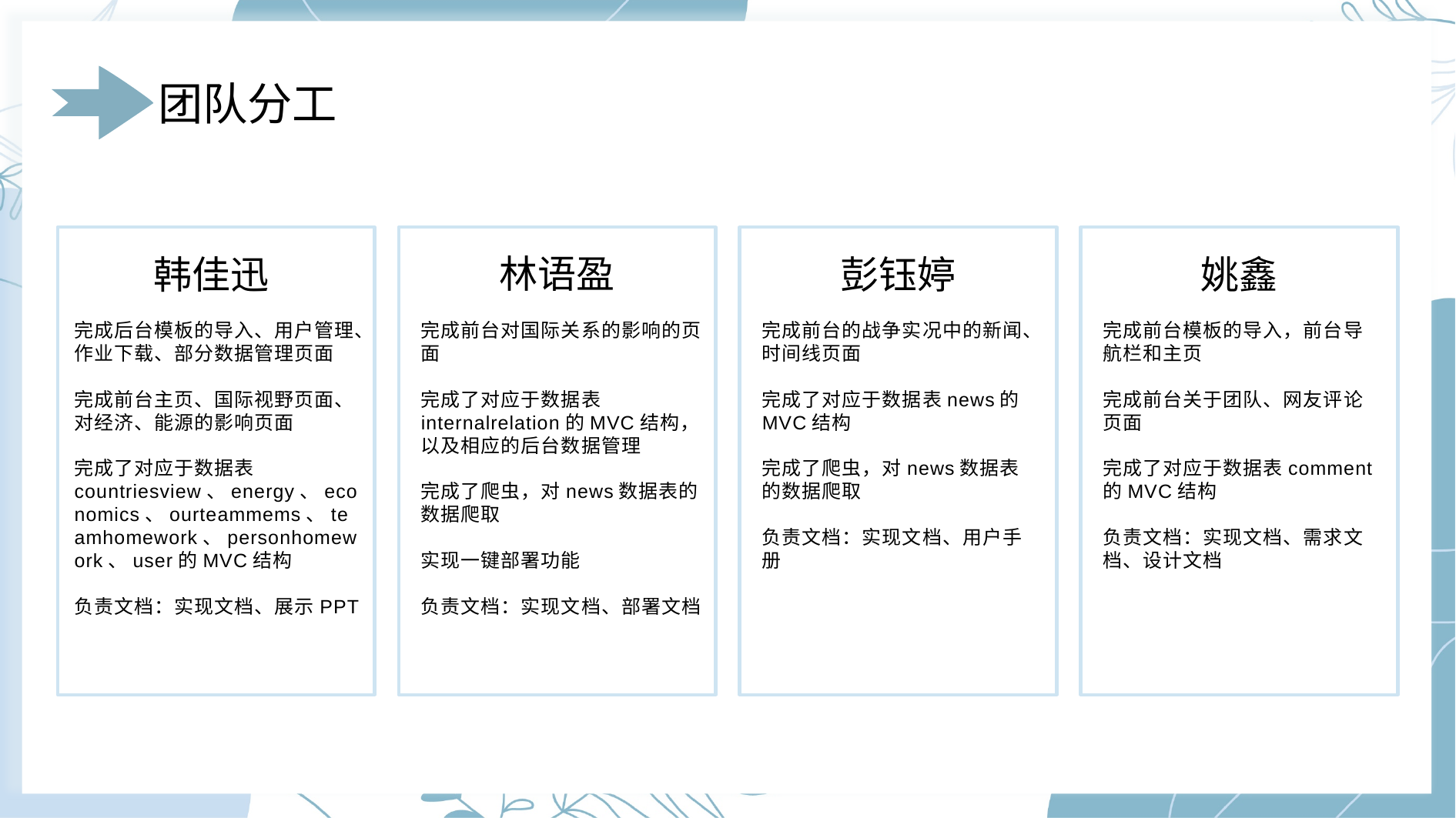

团队分工

林语盈
彭钰婷
姚鑫
韩佳迅
完成后台模板的导入、用户管理、作业下载、部分数据管理页面

完成前台主页、国际视野页面、对经济、能源的影响页面

完成了对应于数据表countriesview、energy、economics、ourteammems、teamhomework、personhomework、user的MVC结构

负责文档：实现文档、展示PPT
完成前台对国际关系的影响的页面

完成了对应于数据表internalrelation的MVC结构，以及相应的后台数据管理

完成了爬虫，对news数据表的数据爬取

实现一键部署功能

负责文档：实现文档、部署文档
完成前台的战争实况中的新闻、时间线页面

完成了对应于数据表news的MVC结构

完成了爬虫，对news数据表的数据爬取

负责文档：实现文档、用户手册
完成前台模板的导入，前台导航栏和主页

完成前台关于团队、网友评论页面

完成了对应于数据表comment的MVC结构

负责文档：实现文档、需求文档、设计文档